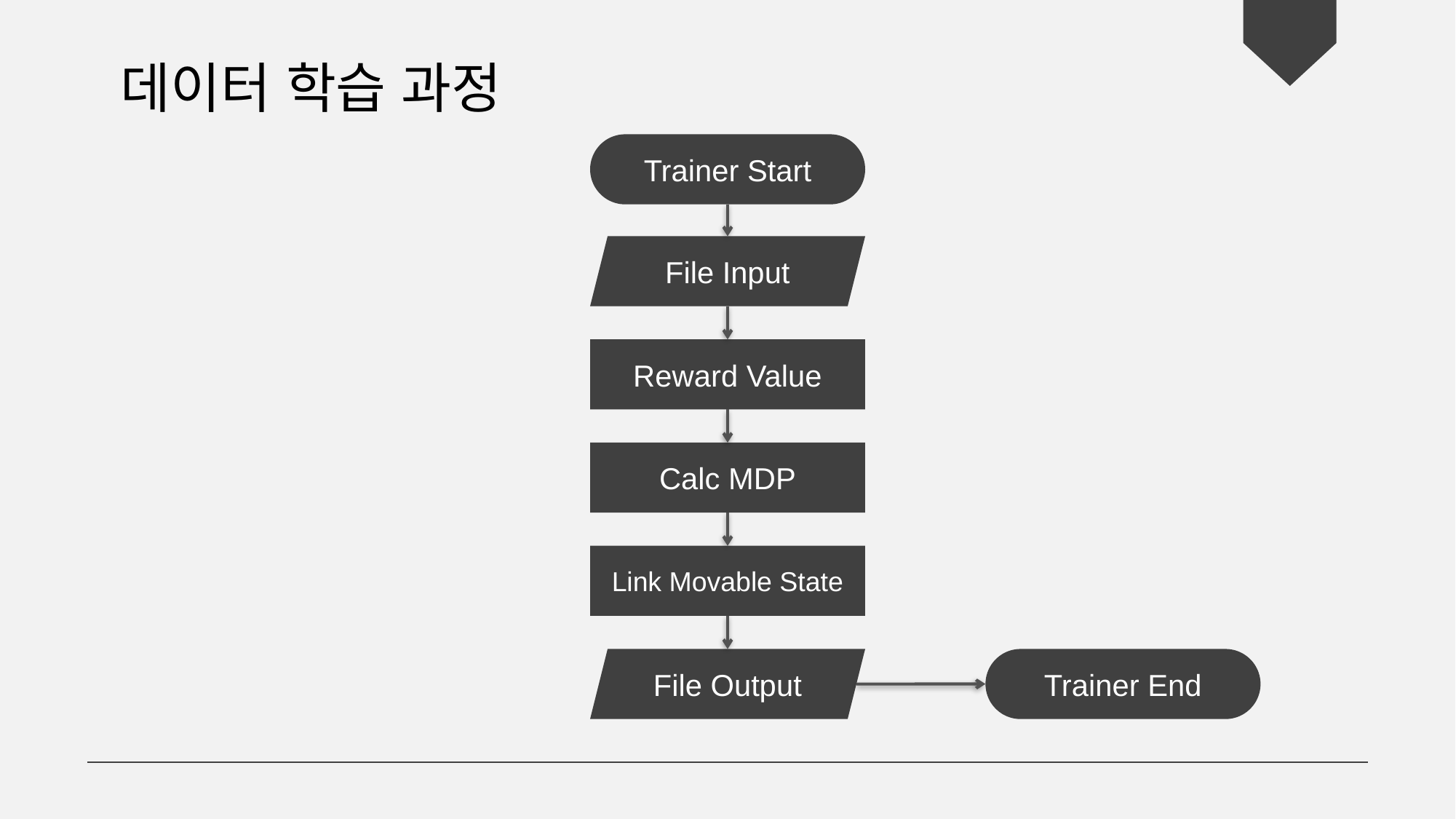

데이터 학습 과정
Trainer Start
File Input
Reward Value
Calc MDP
Link Movable State
File Output
Trainer End